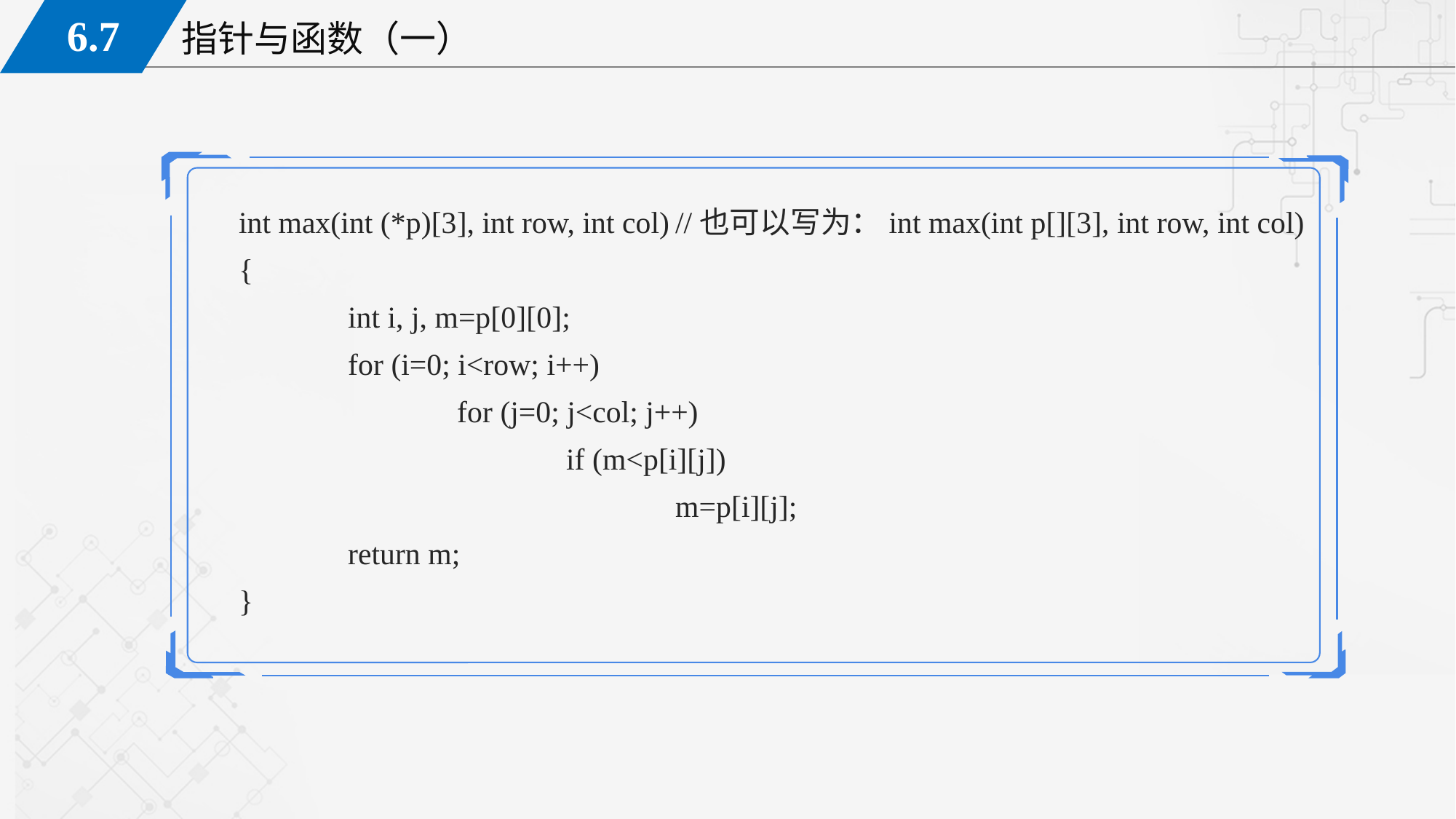

int max(int (*p)[3], int row, int col)	//也可以写为：int max(int p[][3], int row, int col)
{
	int i, j, m=p[0][0];
	for (i=0; i<row; i++)
		for (j=0; j<col; j++)
			if (m<p[i][j])
				m=p[i][j];
	return m;
}